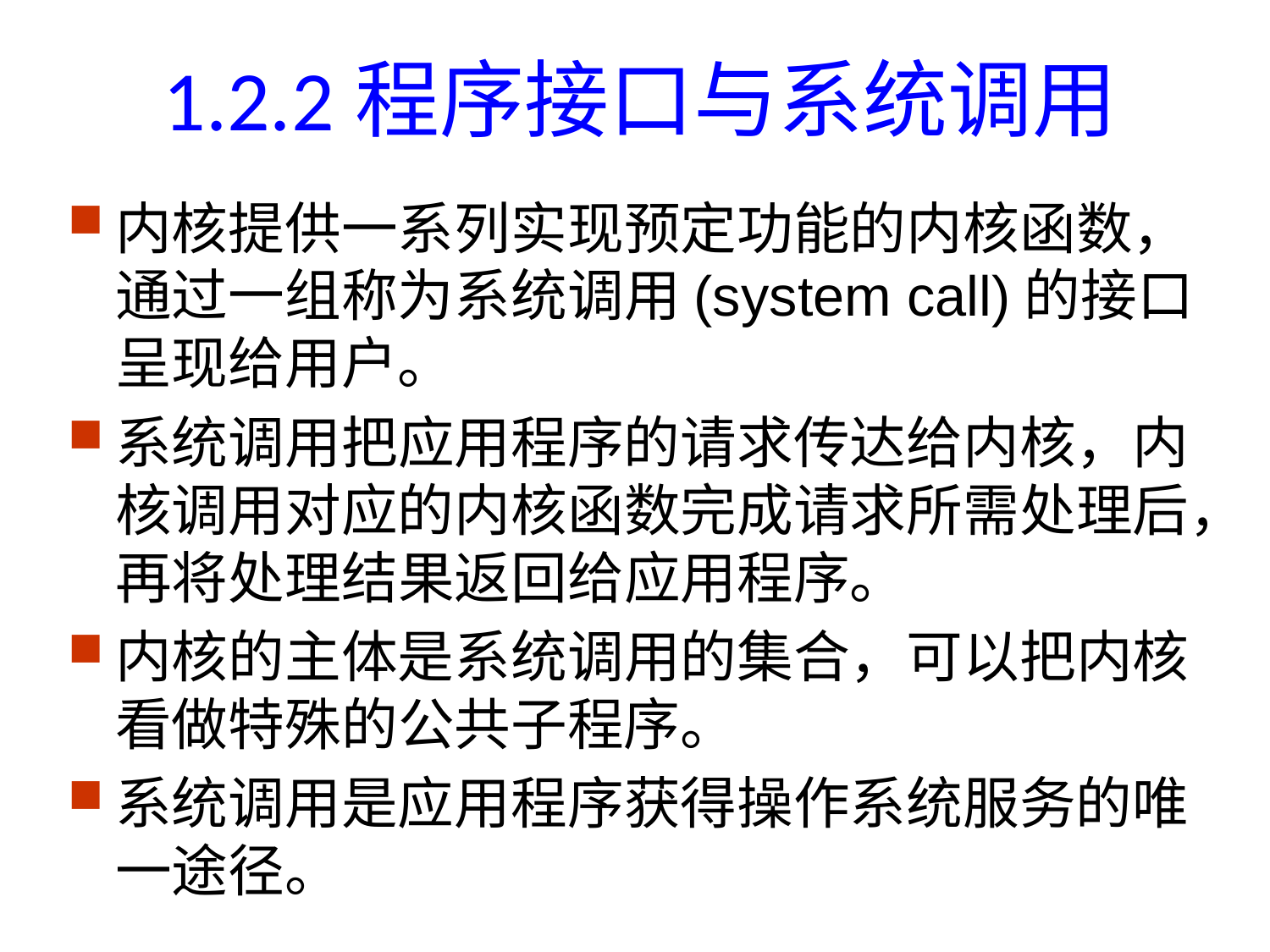

# 1.2.2程序接口与系统调用
内核提供一系列实现预定功能的内核函数，通过一组称为系统调用(system call)的接口呈现给用户。
系统调用把应用程序的请求传达给内核，内核调用对应的内核函数完成请求所需处理后，再将处理结果返回给应用程序。
内核的主体是系统调用的集合，可以把内核看做特殊的公共子程序。
系统调用是应用程序获得操作系统服务的唯一途径。